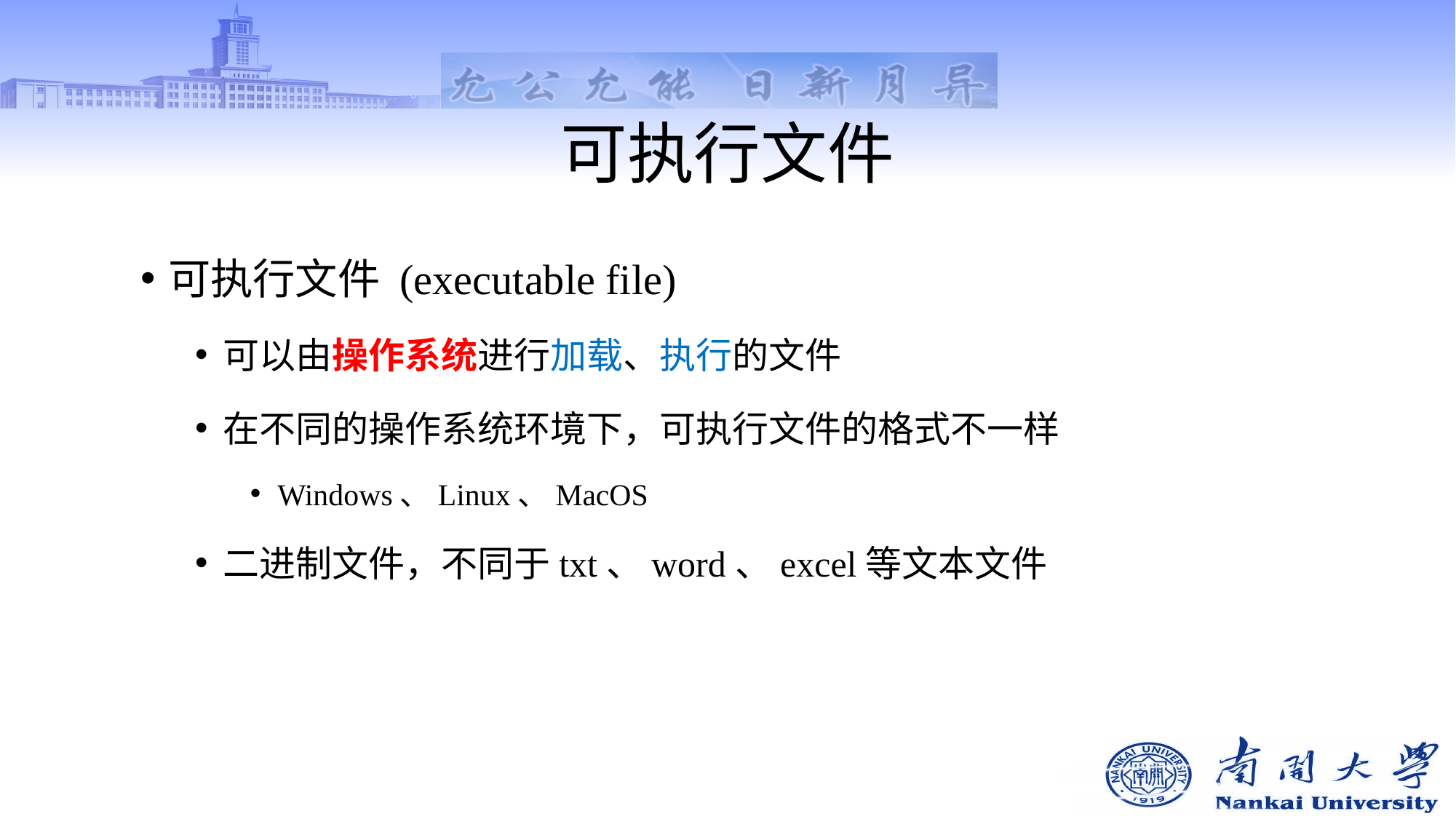

# 可执行文件
可执行文件 (executable file)
可以由操作系统进行加载、执行的文件
在不同的操作系统环境下，可执行文件的格式不一样
Windows、Linux、MacOS
二进制文件，不同于txt、word、excel等文本文件